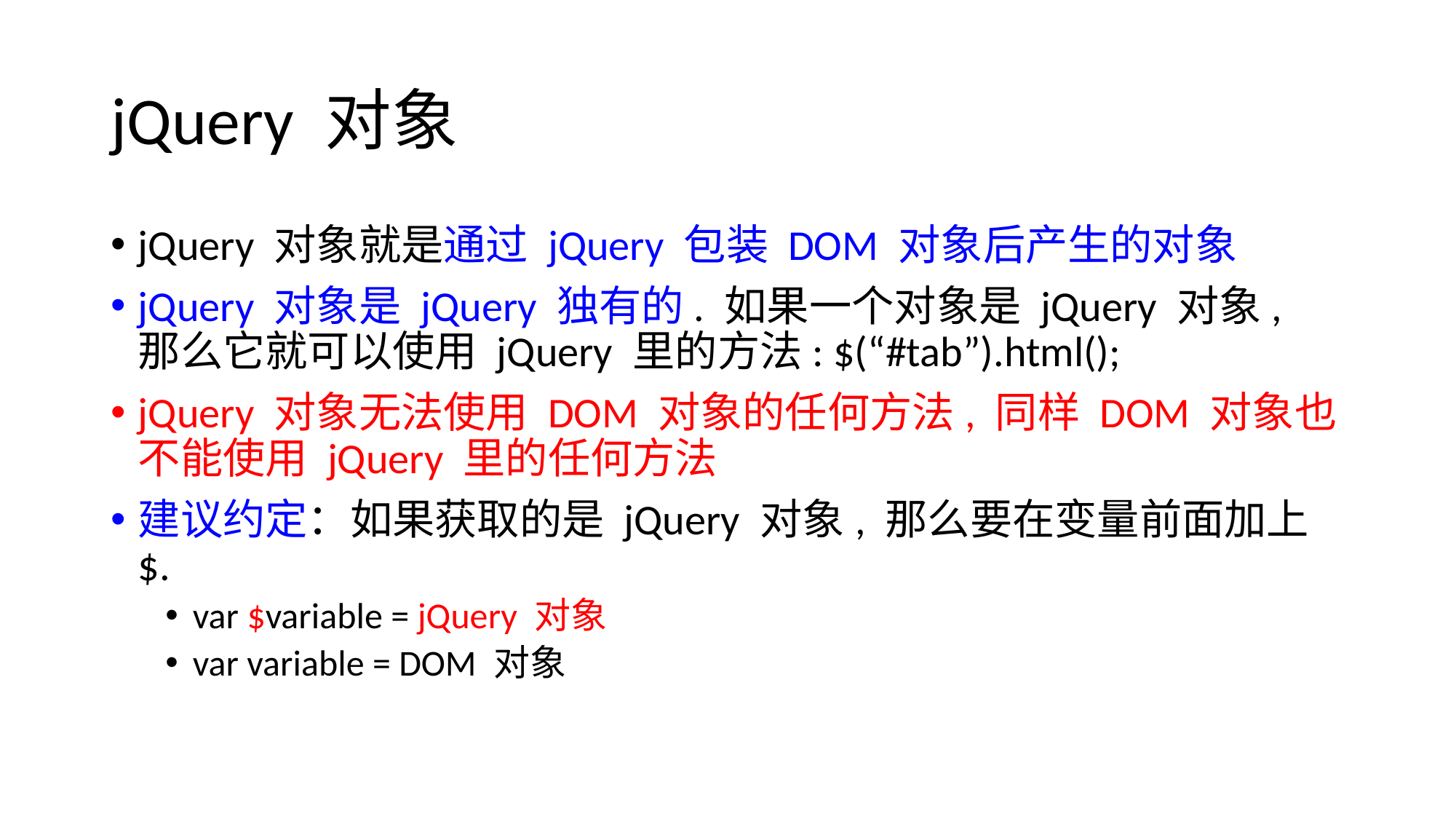

# jQuery 对象
jQuery 对象就是通过 jQuery 包装 DOM 对象后产生的对象
jQuery 对象是 jQuery 独有的. 如果一个对象是 jQuery 对象, 那么它就可以使用 jQuery 里的方法: $(“#tab”).html();
jQuery 对象无法使用 DOM 对象的任何方法, 同样 DOM 对象也不能使用 jQuery 里的任何方法
建议约定：如果获取的是 jQuery 对象, 那么要在变量前面加上 $.
var $variable = jQuery 对象
var variable = DOM 对象